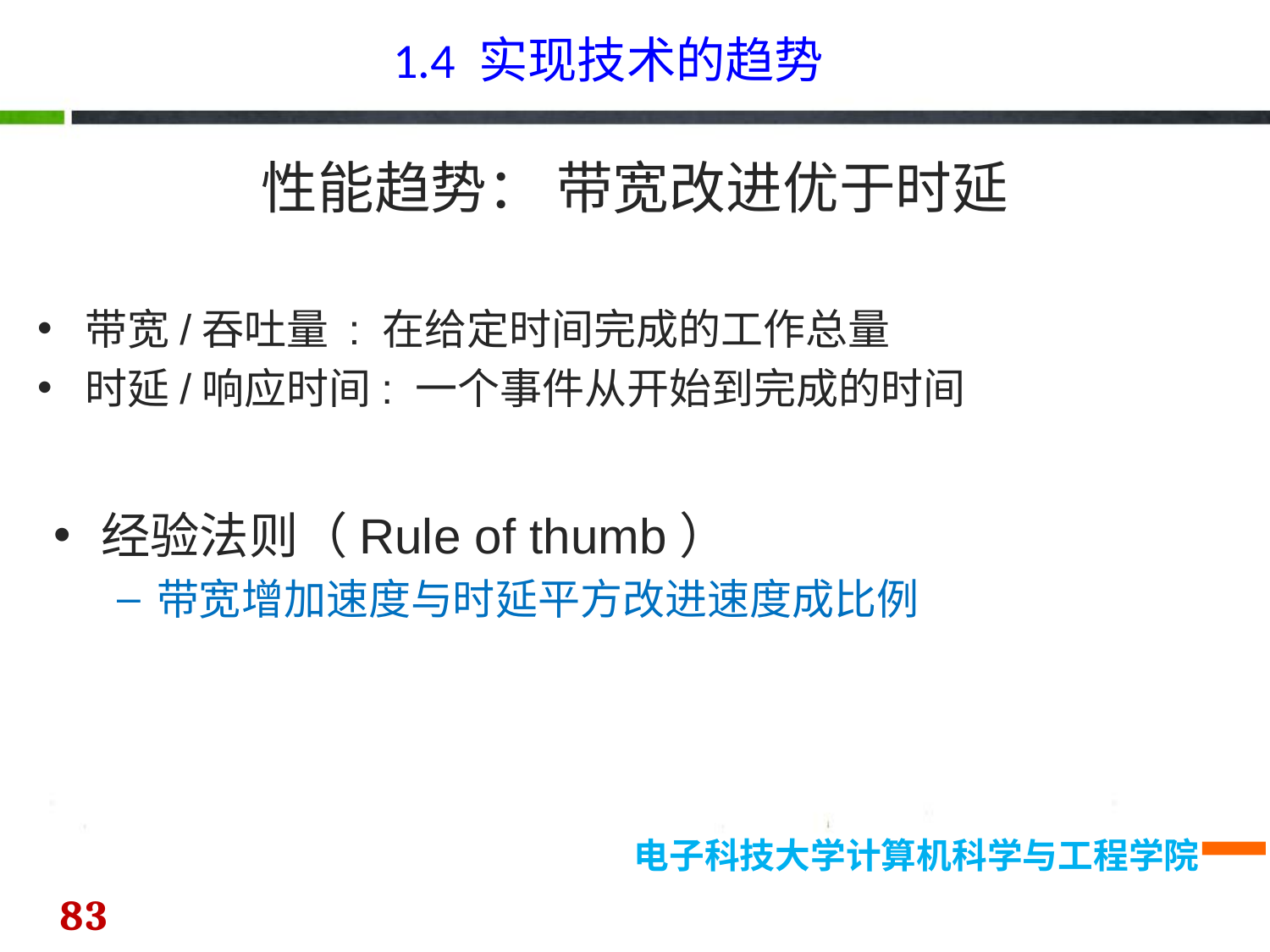

1.4 实现技术的趋势
性能趋势： 带宽改进优于时延
带宽/吞吐量 : 在给定时间完成的工作总量
时延/响应时间: 一个事件从开始到完成的时间

经验法则（Rule of thumb）
带宽增加速度与时延平方改进速度成比例